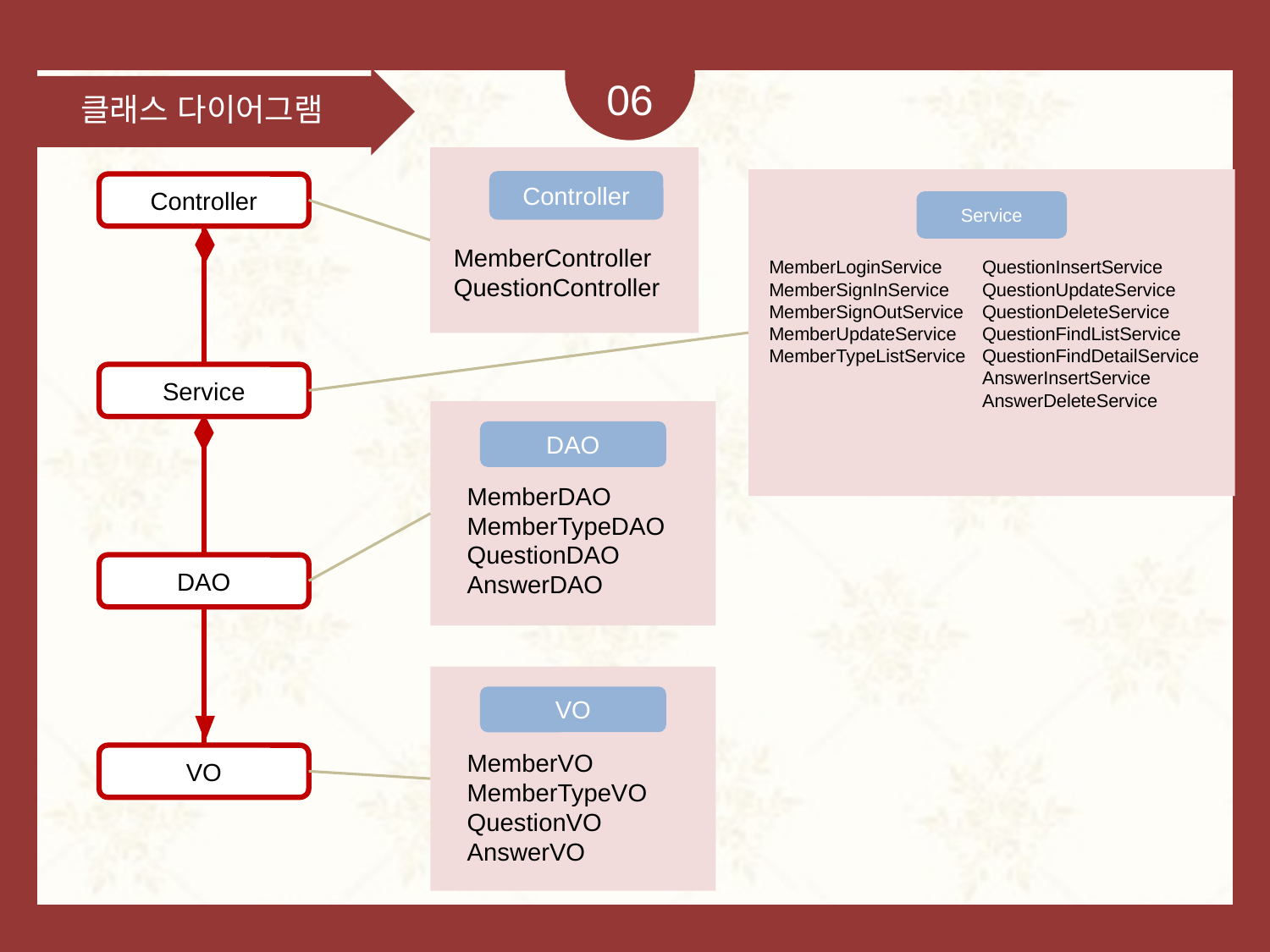

06

클래스 다이어그램

Service
MemberLoginService
MemberSignInService
MemberSignOutService
MemberUpdateService
MemberTypeListService
QuestionInsertService
QuestionUpdateService
QuestionDeleteService
QuestionFindListService
QuestionFindDetailService
AnswerInsertService
AnswerDeleteService
Controller
Controller

MemberController
QuestionController
Service

DAO
MemberDAO
MemberTypeDAO
QuestionDAO
AnswerDAO

DAO

VO
MemberVO
MemberTypeVO
QuestionVO
AnswerVO

VO